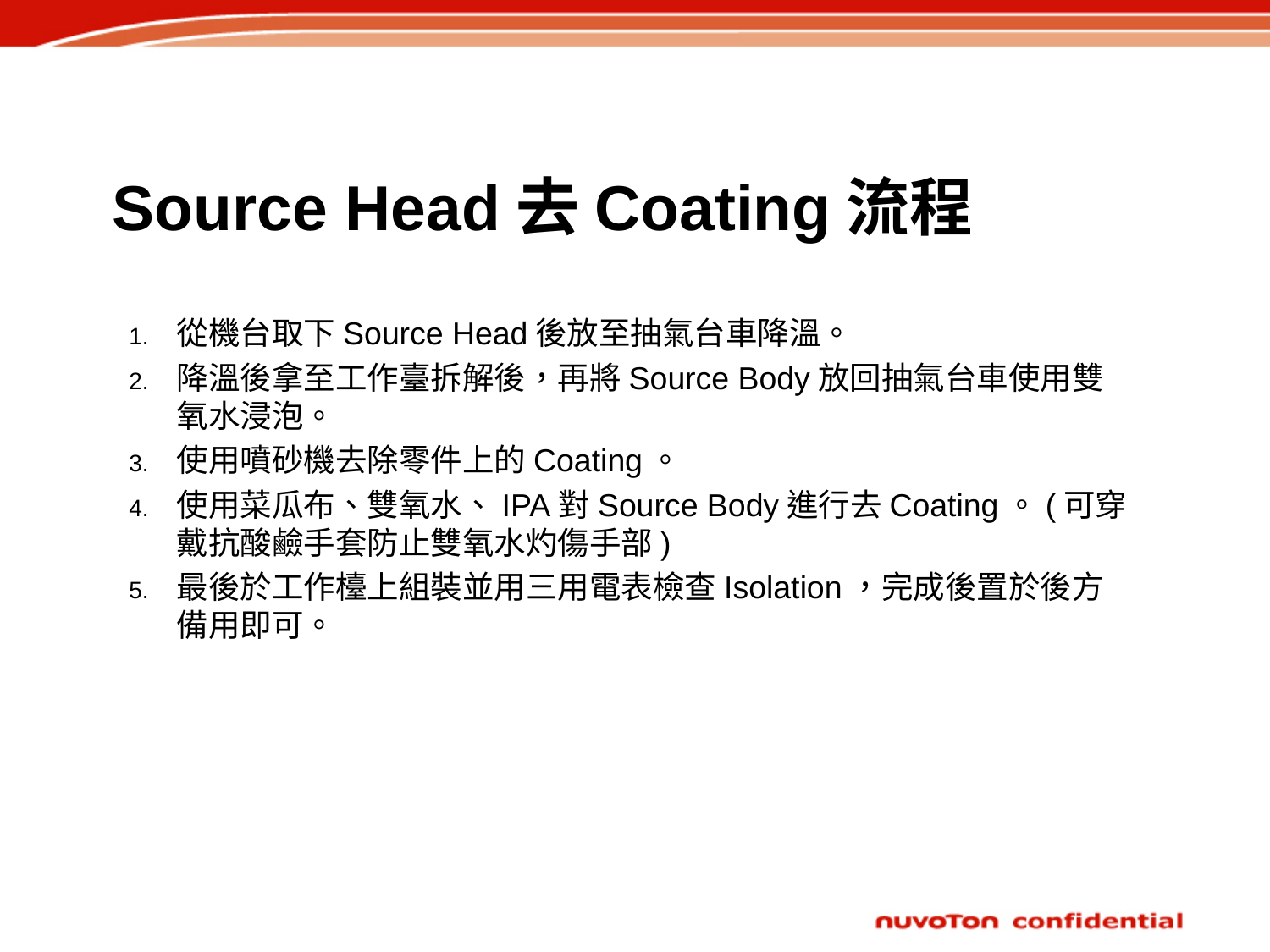

# Source Head去Coating流程

從機台取下Source Head後放至抽氣台車降溫。
降溫後拿至工作臺拆解後，再將Source Body放回抽氣台車使用雙氧水浸泡。
使用噴砂機去除零件上的Coating。
使用菜瓜布、雙氧水、IPA對Source Body進行去Coating。(可穿戴抗酸鹼手套防止雙氧水灼傷手部)
最後於工作檯上組裝並用三用電表檢查Isolation，完成後置於後方備用即可。